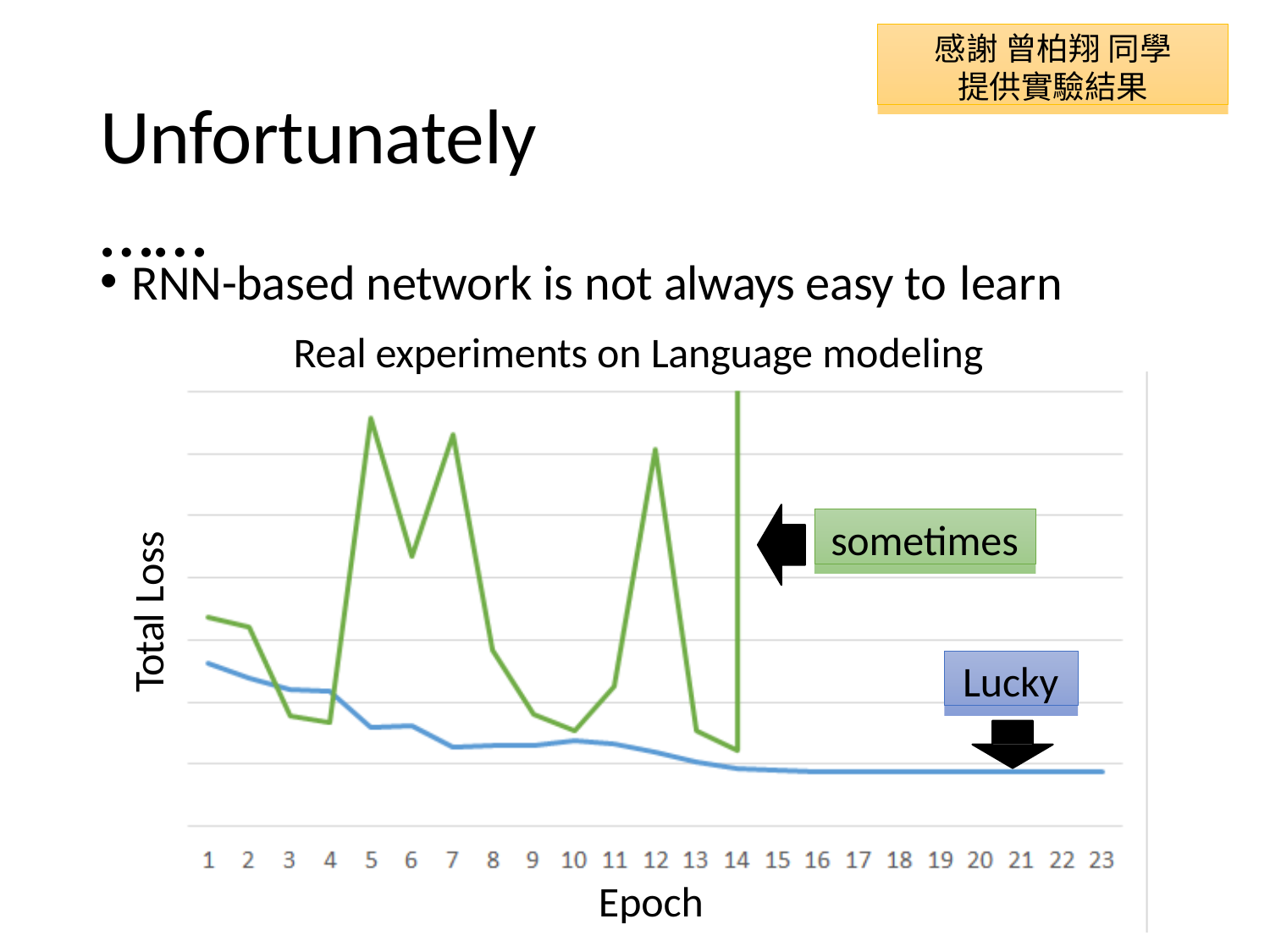

感謝 曾柏翔 同學 提供實驗結果
# Unfortunately ……
RNN-based network is not always easy to learn
Real experiments on Language modeling

sometimes
Total Loss

Lucky

Epoch